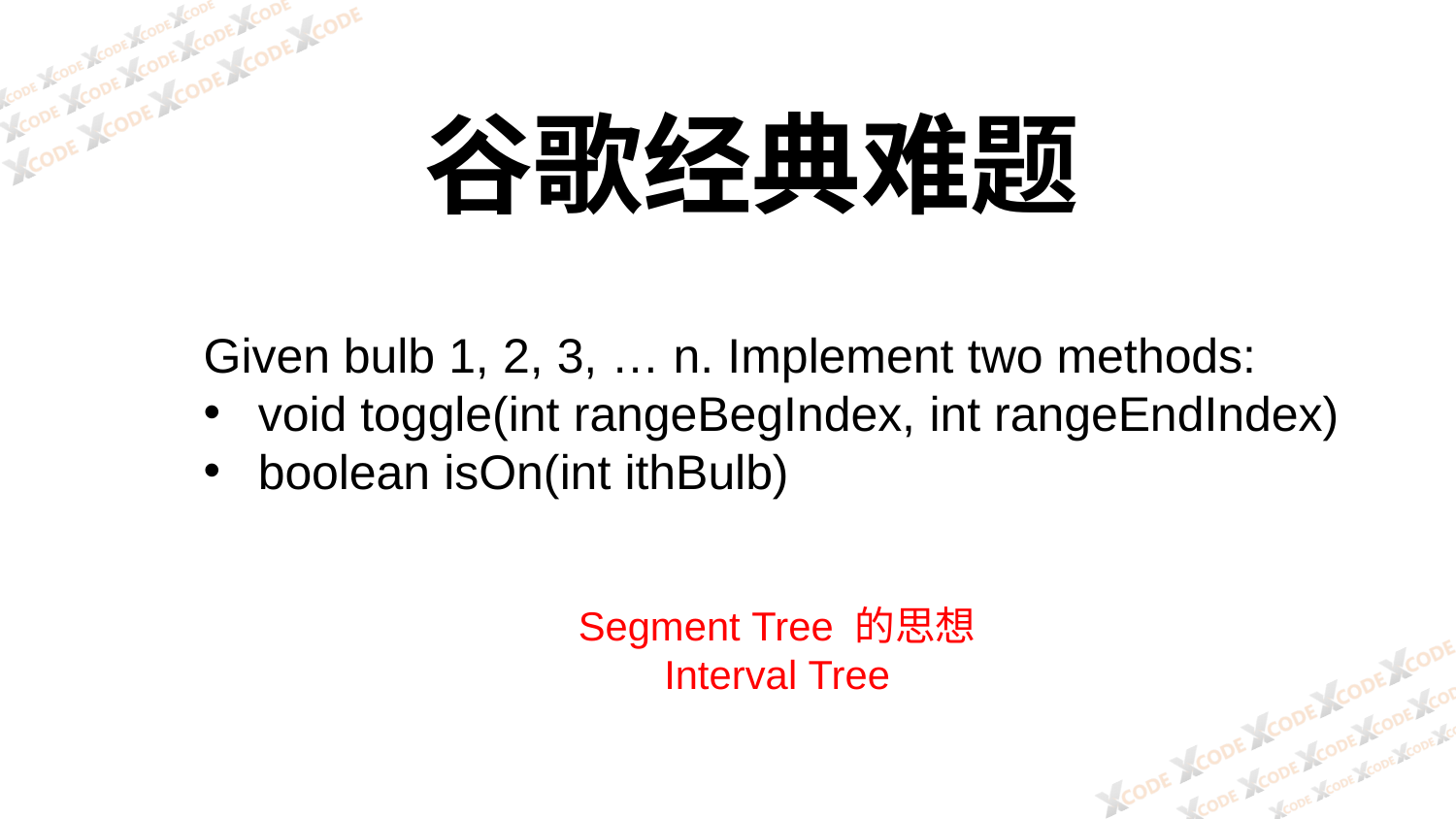

谷歌经典难题
Given bulb 1, 2, 3, … n. Implement two methods:
void toggle(int rangeBegIndex, int rangeEndIndex)
boolean isOn(int ithBulb)
Segment Tree 的思想
Interval Tree